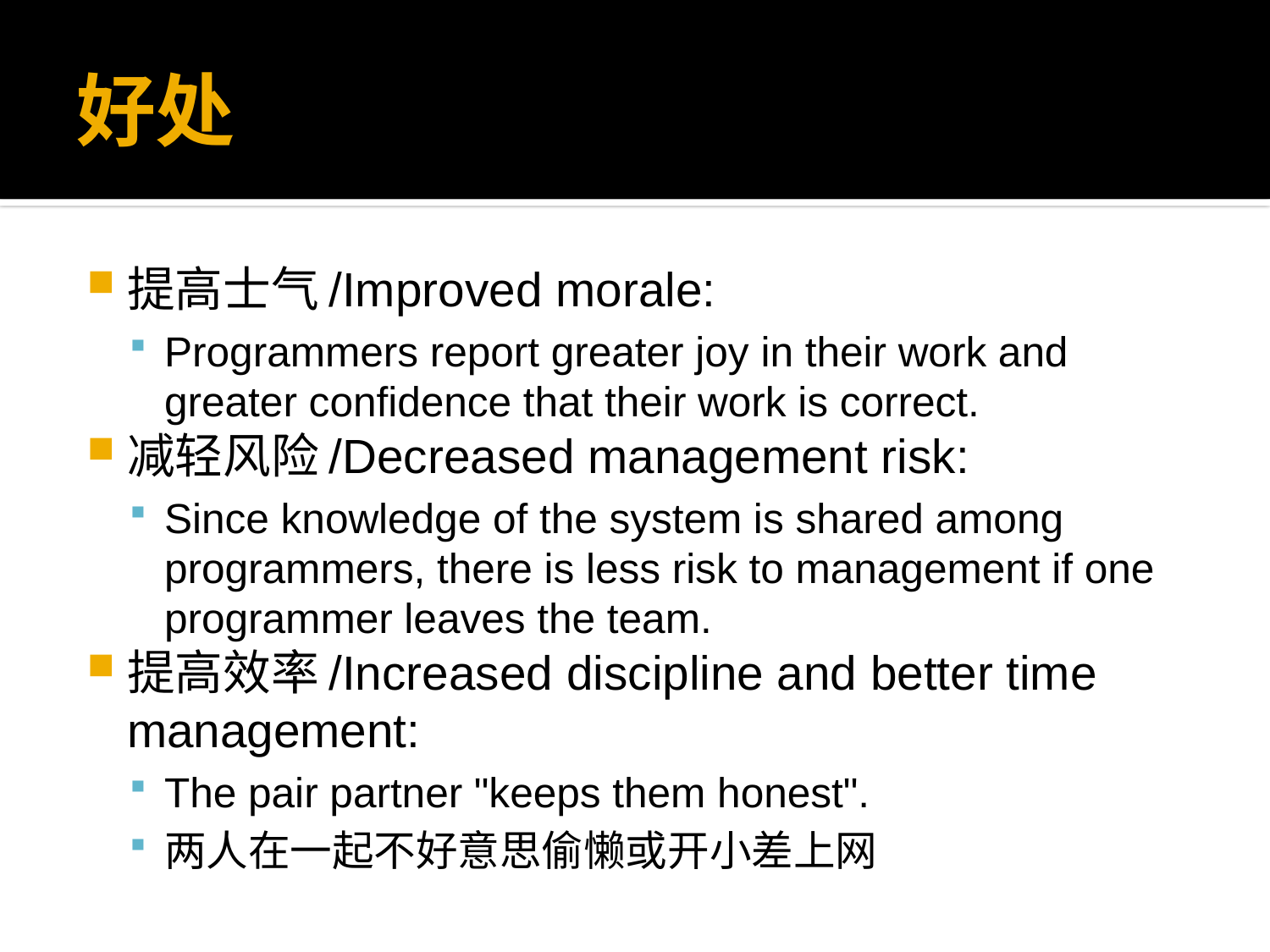

# 好处
提高士气/Improved morale:
Programmers report greater joy in their work and greater confidence that their work is correct.
减轻风险/Decreased management risk:
Since knowledge of the system is shared among programmers, there is less risk to management if one programmer leaves the team.
提高效率/Increased discipline and better time management:
The pair partner "keeps them honest".
两人在一起不好意思偷懒或开小差上网